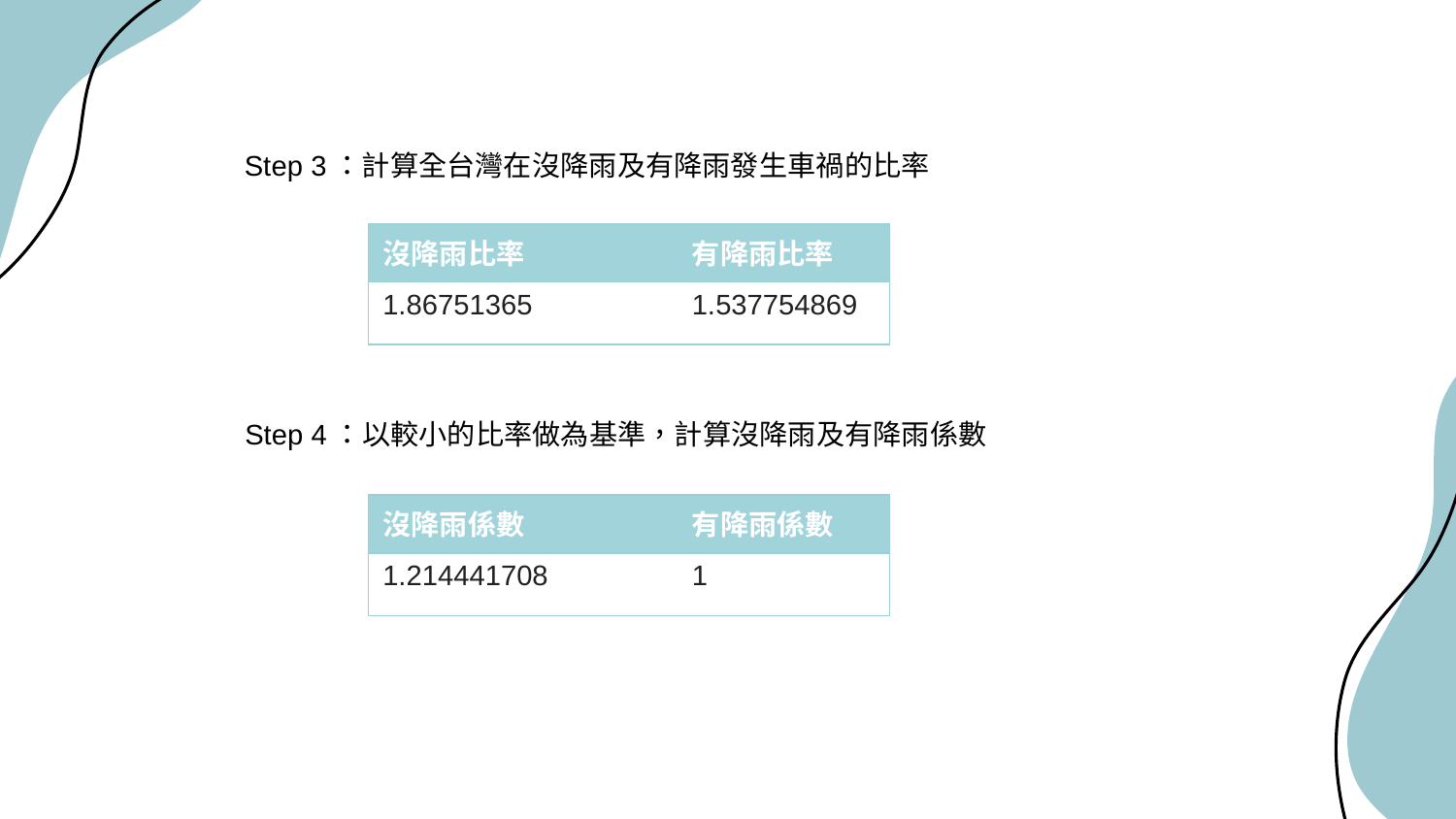

Step 3：計算全台灣在沒降雨及有降雨發生車禍的比率
| 沒降雨比率 | 有降雨比率 |
| --- | --- |
| 1.86751365 | 1.537754869 |
Step 4：以較小的比率做為基準，計算沒降雨及有降雨係數

| 沒降雨係數 | 有降雨係數 |
| --- | --- |
| 1.214441708 | 1 |